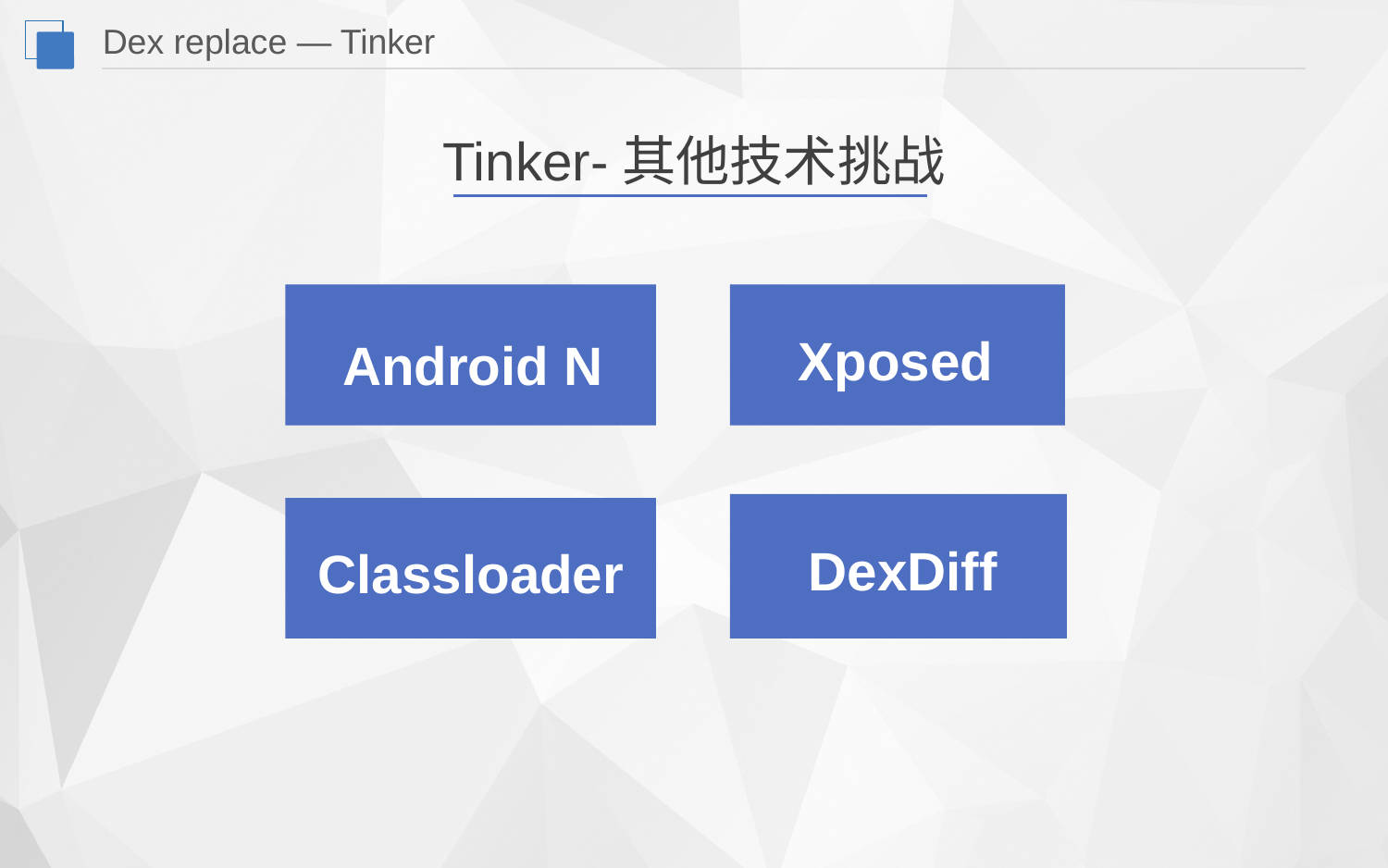

Dex replace — Tinker

Tinker-其他技术挑战

Xposed
Android N

DexDiff
Classloader